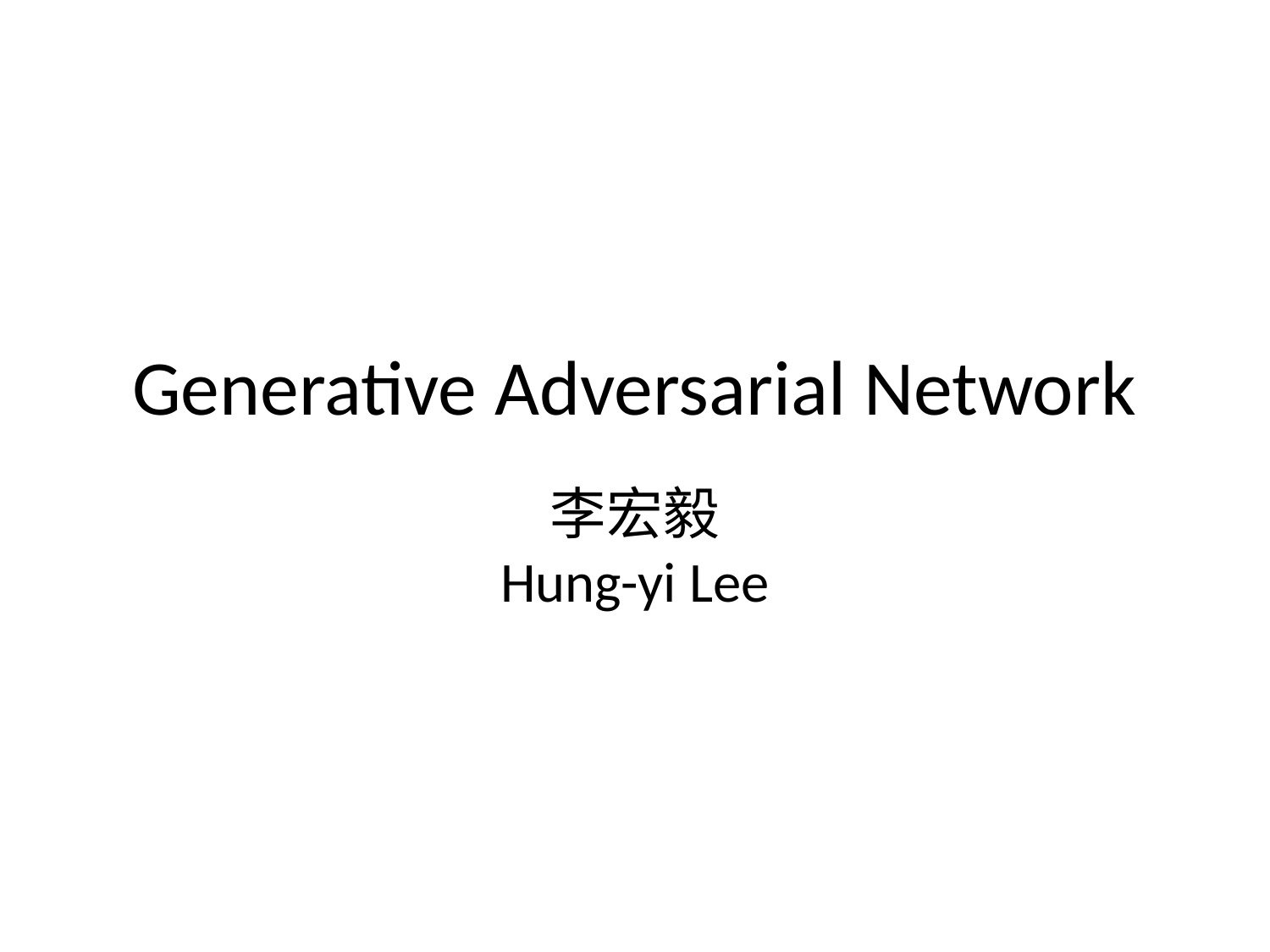

# Generative Adversarial Network
李宏毅
Hung-yi Lee